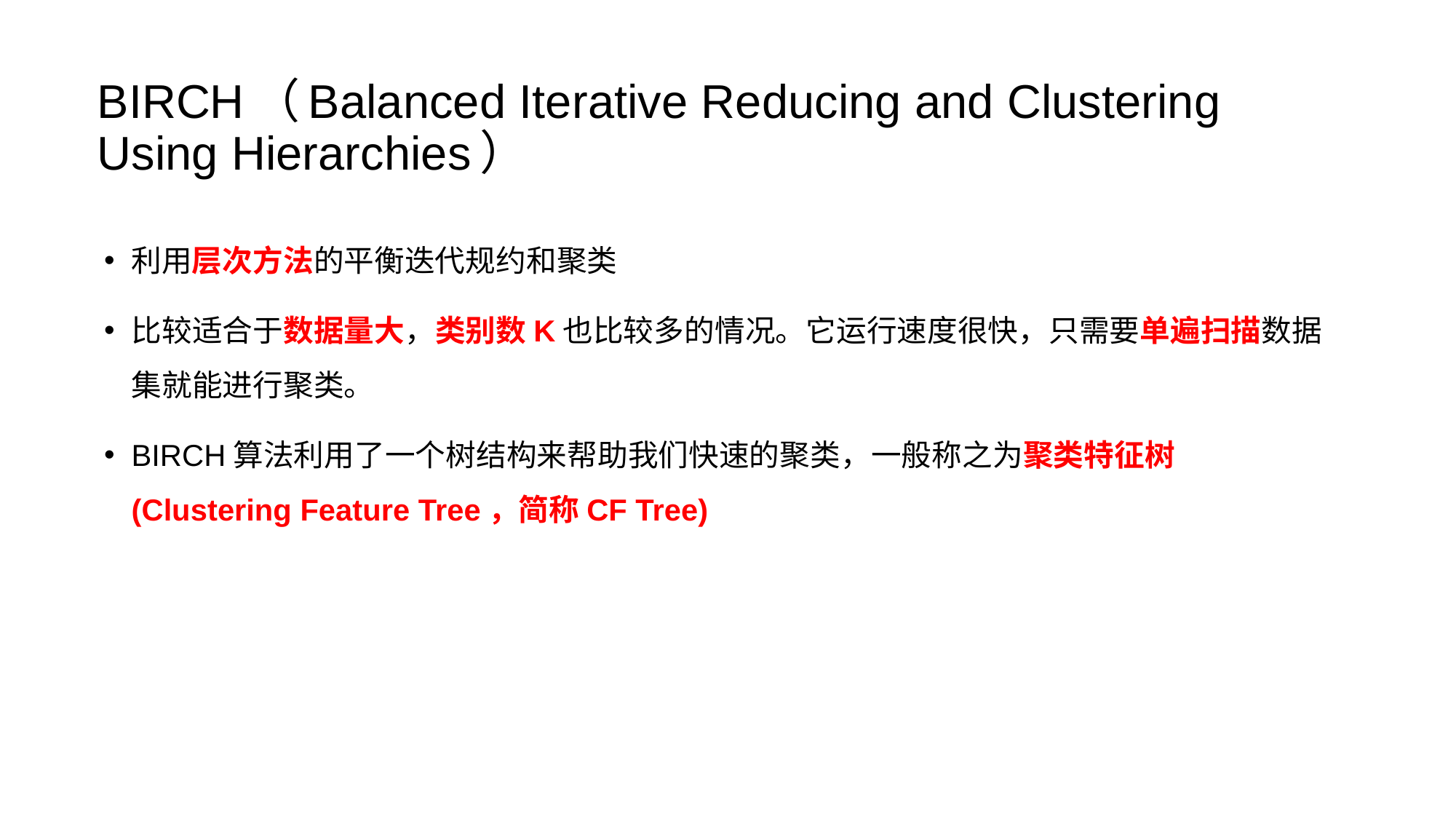

# BIRCH（Balanced Iterative Reducing and Clustering Using Hierarchies）
利用层次方法的平衡迭代规约和聚类
比较适合于数据量大，类别数K也比较多的情况。它运行速度很快，只需要单遍扫描数据集就能进行聚类。
BIRCH算法利用了一个树结构来帮助我们快速的聚类，一般称之为聚类特征树(Clustering Feature Tree，简称CF Tree)